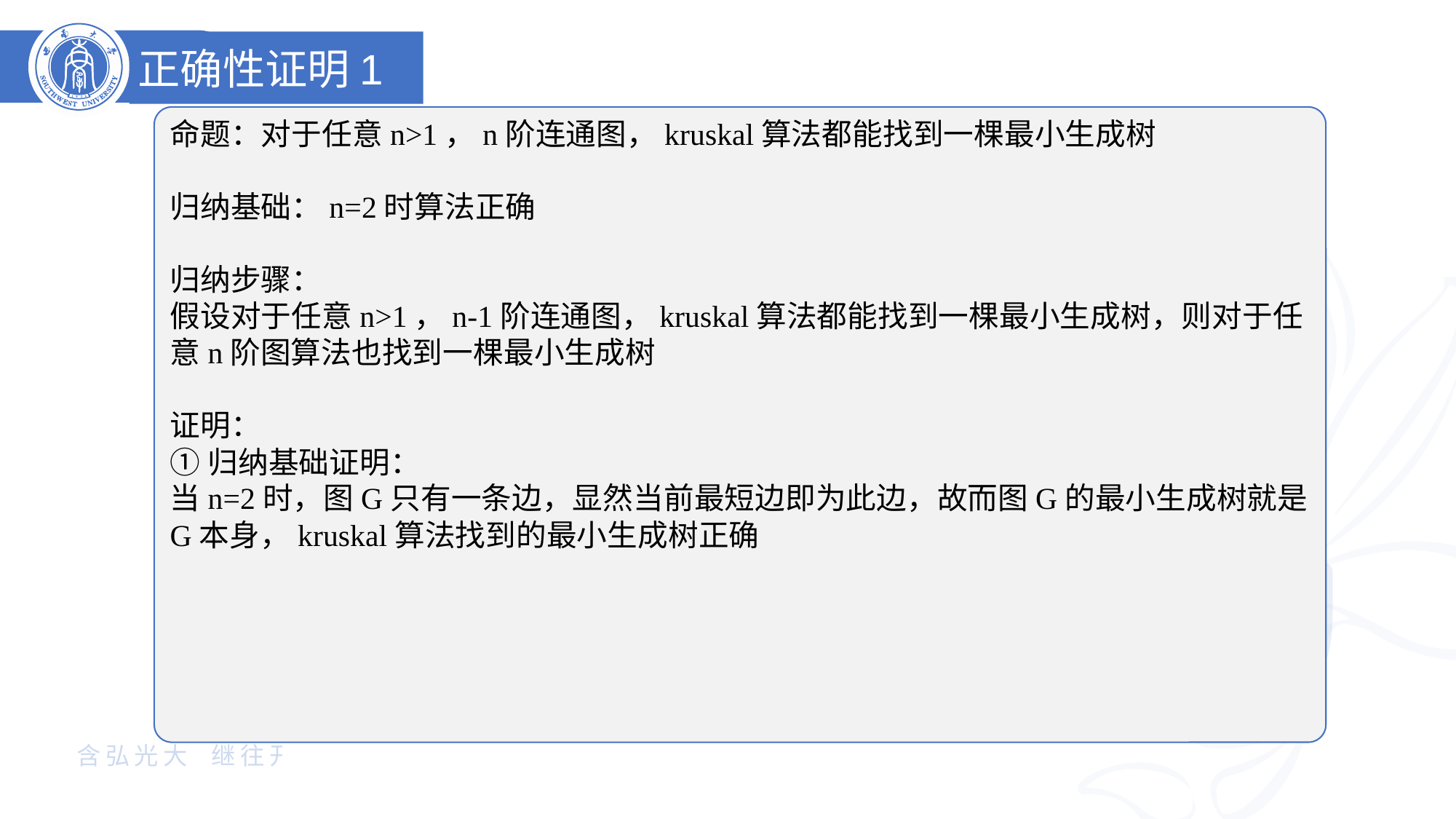

正确性证明1

命题：对于任意n>1，n阶连通图，kruskal算法都能找到一棵最小生成树

归纳基础：n=2时算法正确

归纳步骤：
假设对于任意n>1，n-1阶连通图，kruskal算法都能找到一棵最小生成树，则对于任意n阶图算法也找到一棵最小生成树

证明：
①归纳基础证明：
当n=2时，图G只有一条边，显然当前最短边即为此边，故而图G的最小生成树就是G本身，kruskal算法找到的最小生成树正确